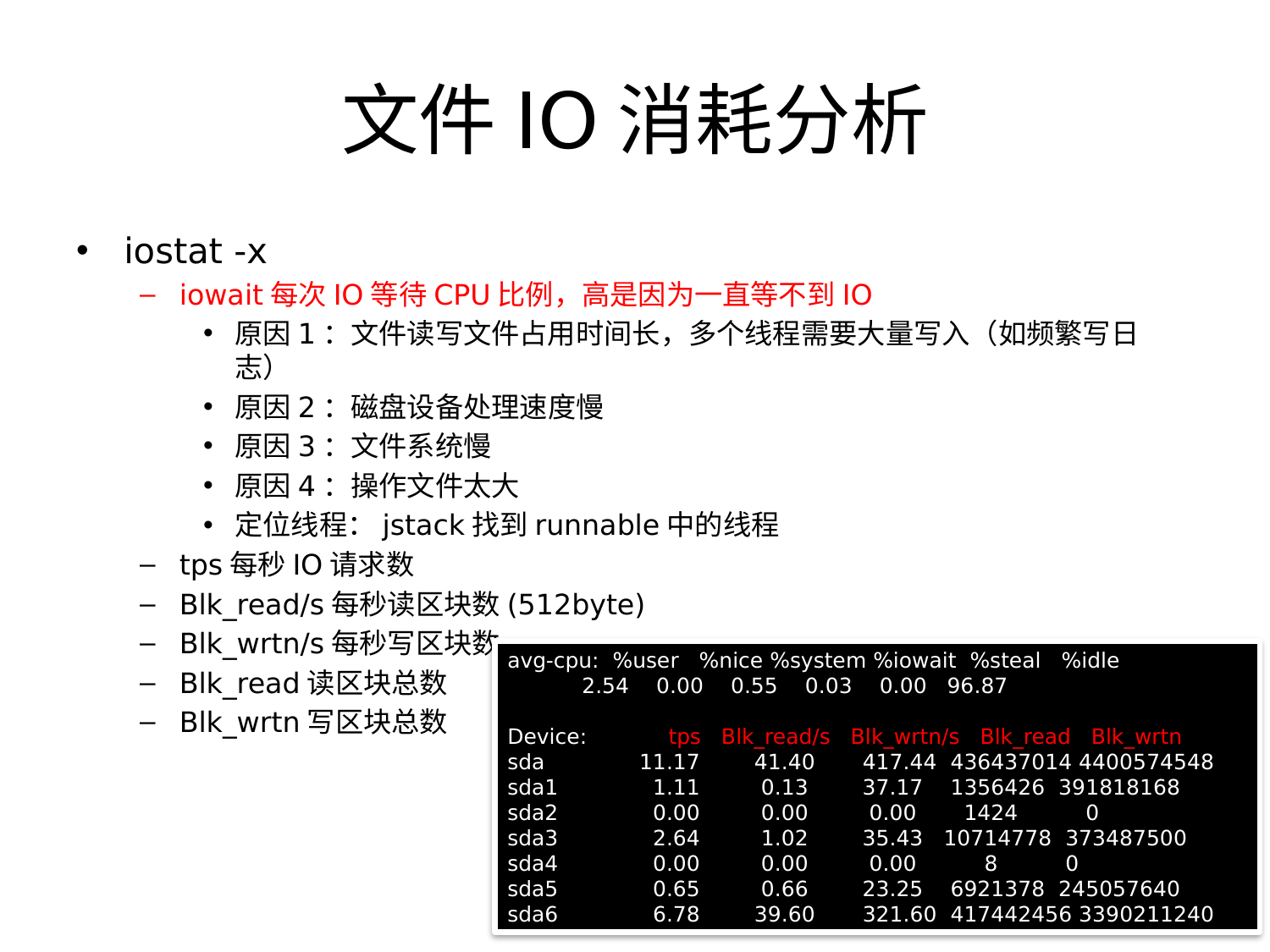

# 文件IO消耗分析
iostat -x
iowait每次IO等待CPU比例，高是因为一直等不到IO
原因1：文件读写文件占用时间长，多个线程需要大量写入（如频繁写日志）
原因2：磁盘设备处理速度慢
原因3：文件系统慢
原因4：操作文件太大
定位线程：jstack找到runnable中的线程
tps每秒IO请求数
Blk_read/s每秒读区块数(512byte)
Blk_wrtn/s每秒写区块数
Blk_read读区块总数
Blk_wrtn写区块总数
avg-cpu:  %user   %nice %system %iowait  %steal   %idle
           2.54    0.00    0.55    0.03    0.00   96.87

Device:            tps   Blk_read/s   Blk_wrtn/s   Blk_read   Blk_wrtn
sda              11.17        41.40       417.44  436437014 4400574548
sda1              1.11         0.13        37.17    1356426  391818168
sda2              0.00         0.00         0.00       1424          0
sda3              2.64         1.02        35.43   10714778  373487500
sda4              0.00         0.00         0.00          8          0
sda5              0.65         0.66        23.25    6921378  245057640
sda6              6.78        39.60       321.60  417442456 3390211240